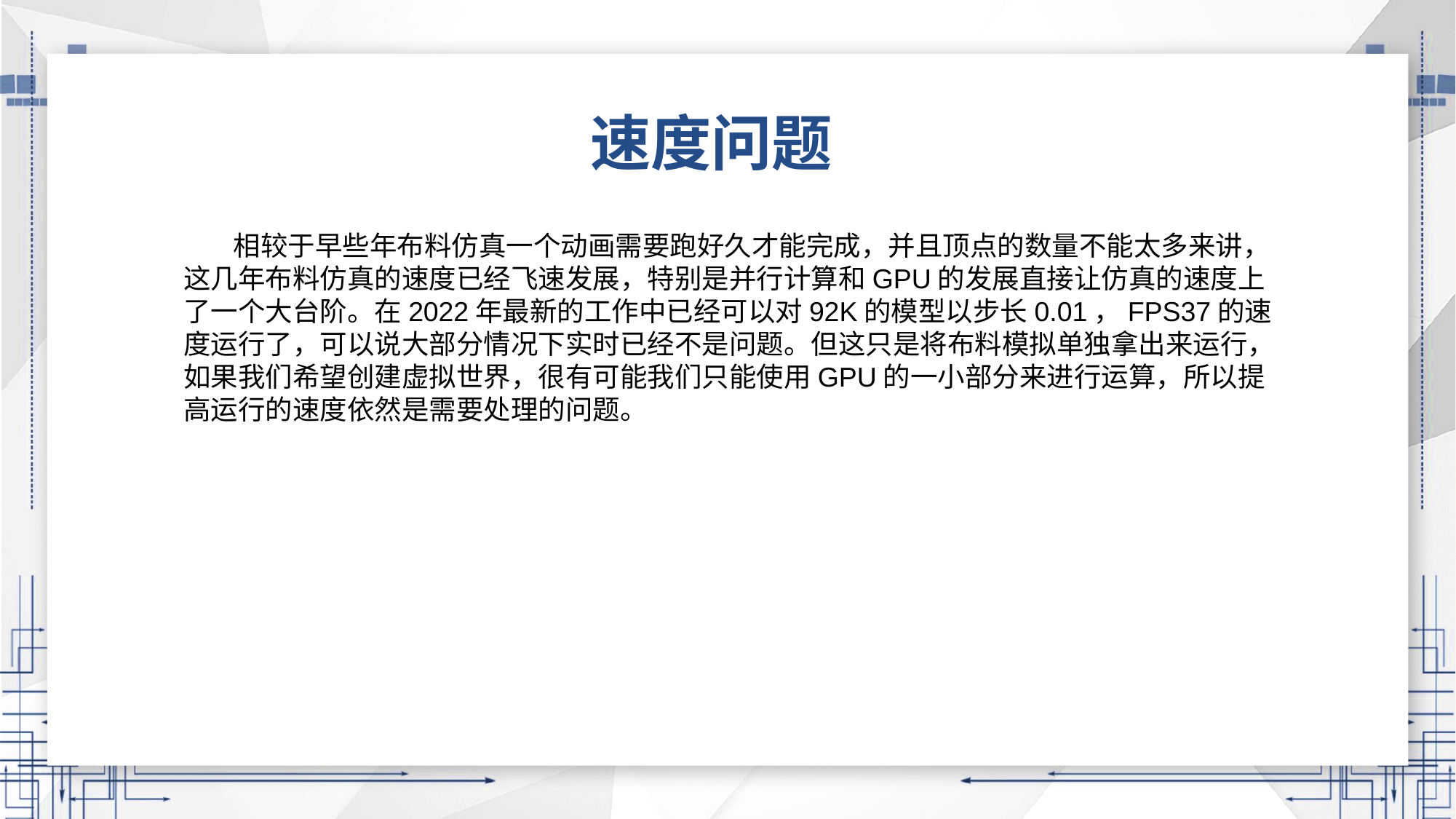

速度问题
       相较于早些年布料仿真一个动画需要跑好久才能完成，并且顶点的数量不能太多来讲，这几年布料仿真的速度已经飞速发展，特别是并行计算和GPU的发展直接让仿真的速度上了一个大台阶。在2022年最新的工作中已经可以对92K的模型以步长0.01，FPS37的速度运行了，可以说大部分情况下实时已经不是问题。但这只是将布料模拟单独拿出来运行，如果我们希望创建虚拟世界，很有可能我们只能使用GPU的一小部分来进行运算，所以提高运行的速度依然是需要处理的问题。